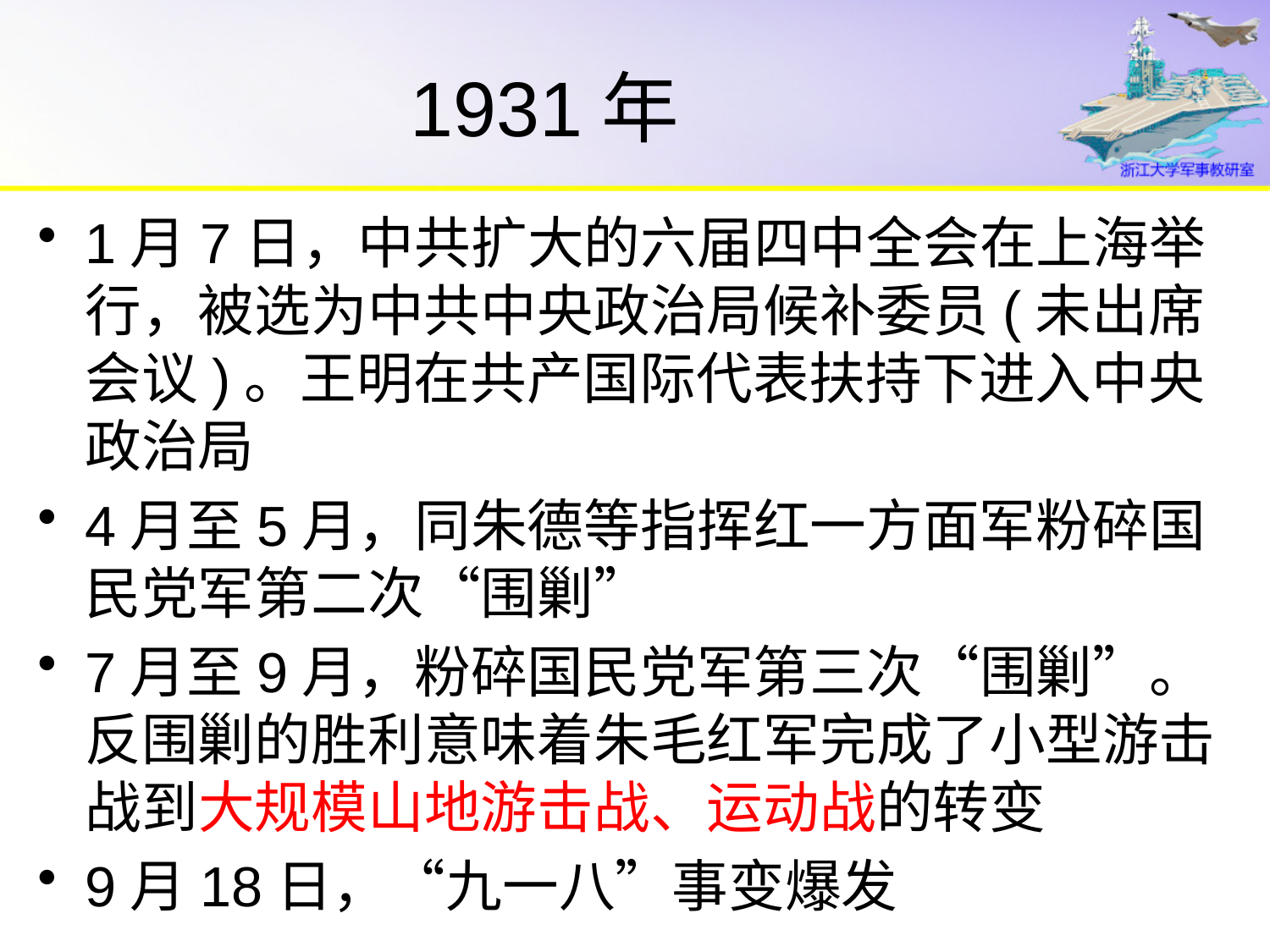

# 1931年
1月7日，中共扩大的六届四中全会在上海举行，被选为中共中央政治局候补委员(未出席会议)。王明在共产国际代表扶持下进入中央政治局
4月至5月，同朱德等指挥红一方面军粉碎国民党军第二次“围剿”
7月至9月，粉碎国民党军第三次“围剿”。反围剿的胜利意味着朱毛红军完成了小型游击战到大规模山地游击战、运动战的转变
9月18日，“九一八”事变爆发